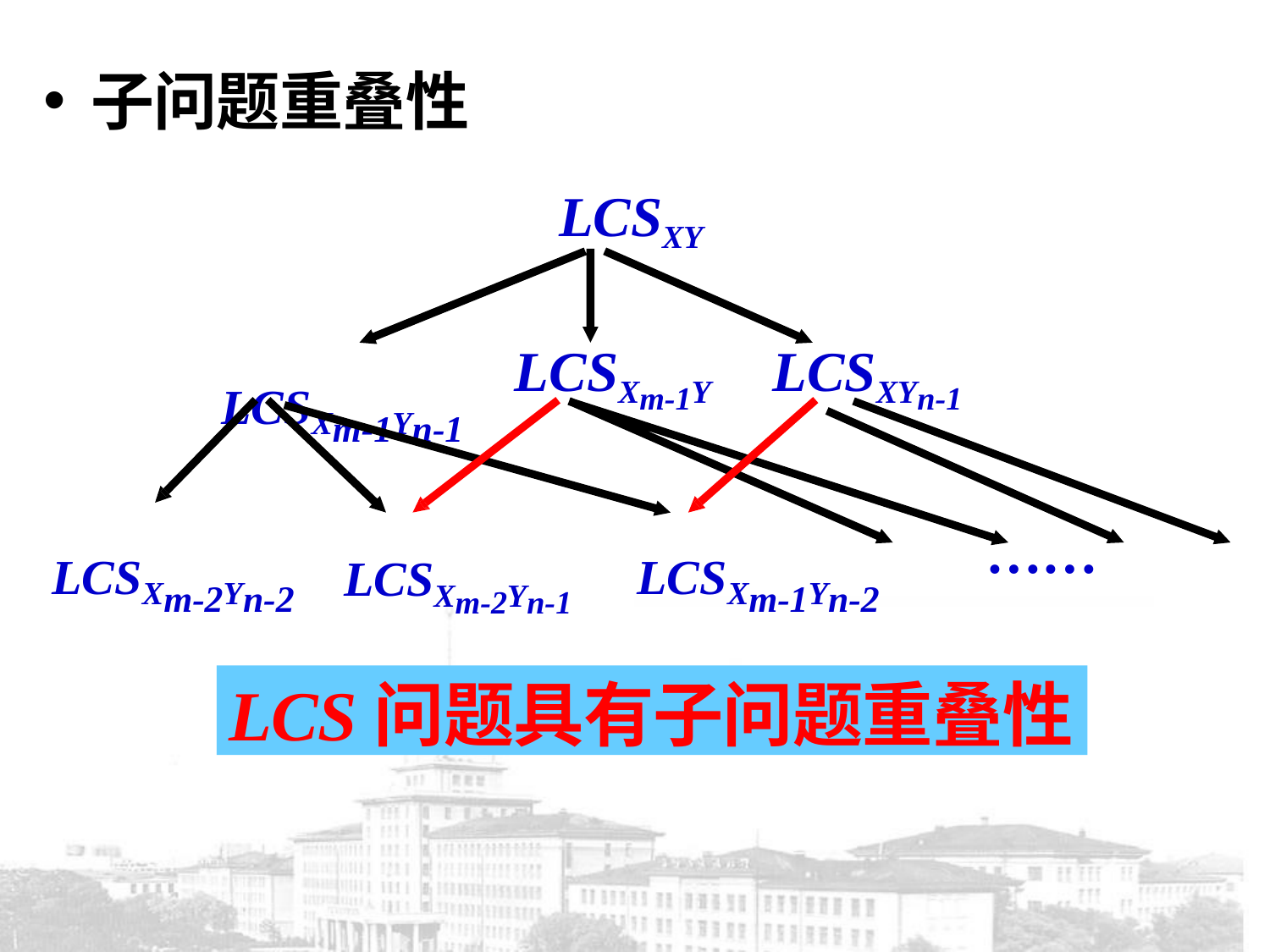

子问题重叠性
LCSXY

LCSXm-1Y
LCSXYn-1
LCSXm-1Yn-1

……
LCSXm-2Yn-2	LCSXm-2Yn-1	LCSXm-1Yn-2
LCS问题具有子问题重叠性